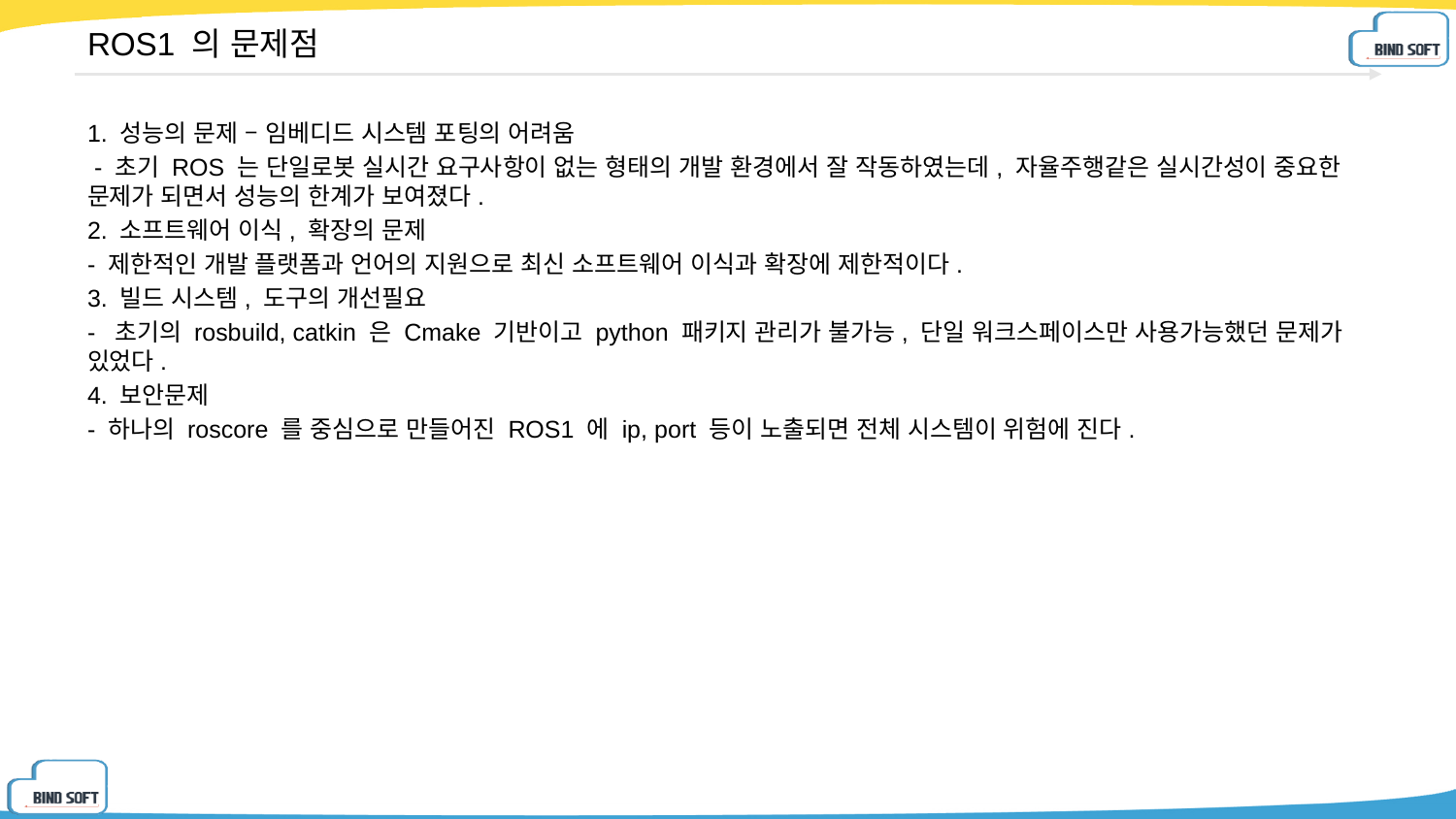

# ROS1 의 문제점
1. 성능의 문제 – 임베디드 시스템 포팅의 어려움
 - 초기 ROS 는 단일로봇 실시간 요구사항이 없는 형태의 개발 환경에서 잘 작동하였는데, 자율주행같은 실시간성이 중요한 문제가 되면서 성능의 한계가 보여졌다.
2. 소프트웨어 이식, 확장의 문제
- 제한적인 개발 플랫폼과 언어의 지원으로 최신 소프트웨어 이식과 확장에 제한적이다.
3. 빌드 시스템, 도구의 개선필요
-  초기의 rosbuild, catkin 은 Cmake 기반이고 python 패키지 관리가 불가능, 단일 워크스페이스만 사용가능했던 문제가 있었다.
4. 보안문제
- 하나의 roscore 를 중심으로 만들어진 ROS1 에 ip, port 등이 노출되면 전체 시스템이 위험에 진다.